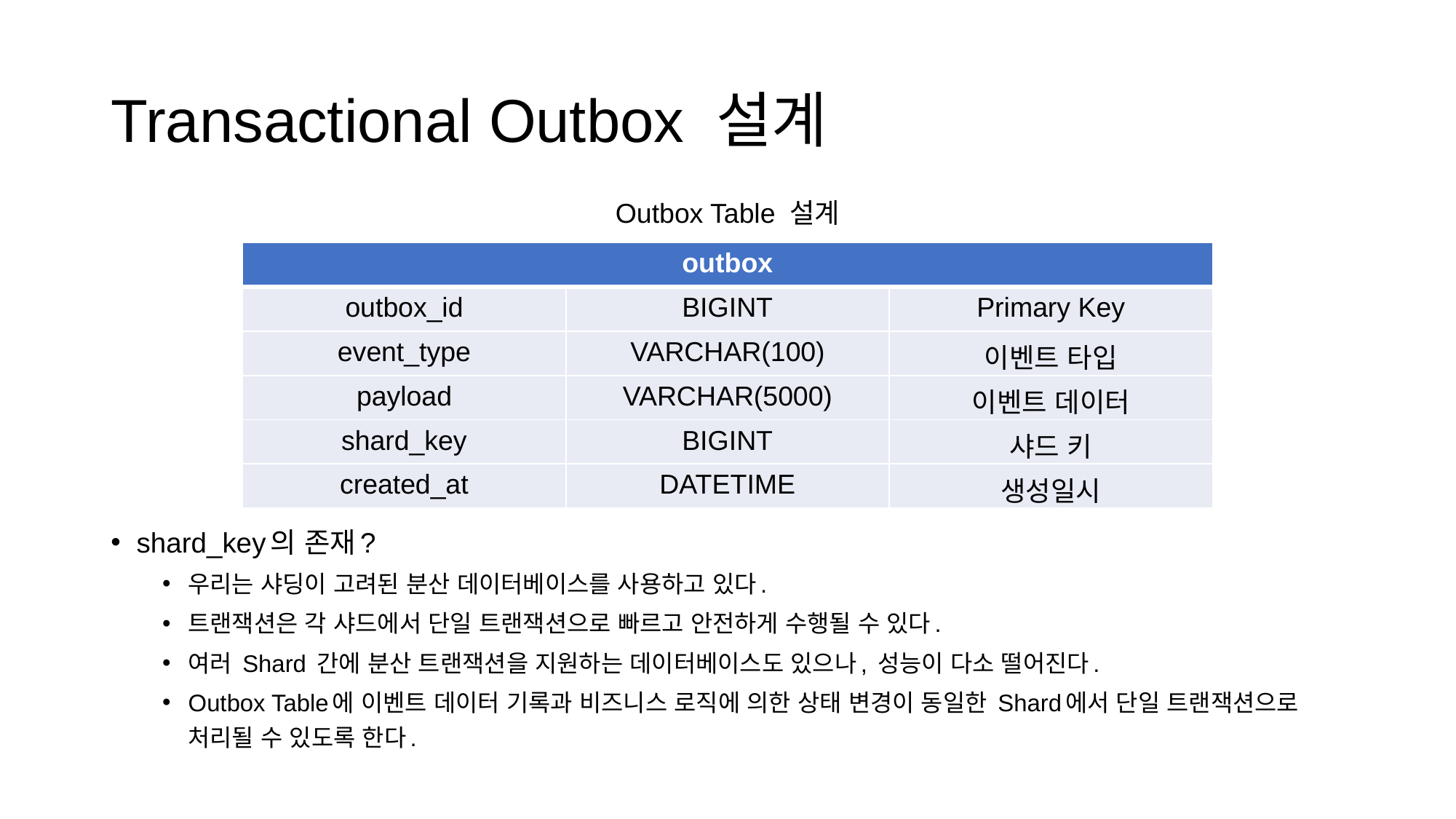

# Transactional Outbox 설계
Outbox Table 설계

shard_key의 존재?
우리는 샤딩이 고려된 분산 데이터베이스를 사용하고 있다.
트랜잭션은 각 샤드에서 단일 트랜잭션으로 빠르고 안전하게 수행될 수 있다.
여러 Shard 간에 분산 트랜잭션을 지원하는 데이터베이스도 있으나, 성능이 다소 떨어진다.
Outbox Table에 이벤트 데이터 기록과 비즈니스 로직에 의한 상태 변경이 동일한 Shard에서 단일 트랜잭션으로 처리될 수 있도록 한다.
| outbox |  |  |
| --- | --- | --- |
| outbox\_id | BIGINT | Primary Key |
| event\_type | VARCHAR(100) | 이벤트 타입 |
| payload | VARCHAR(5000) | 이벤트 데이터 |
| shard\_key | BIGINT | 샤드 키 |
| created\_at | DATETIME | 생성일시 |